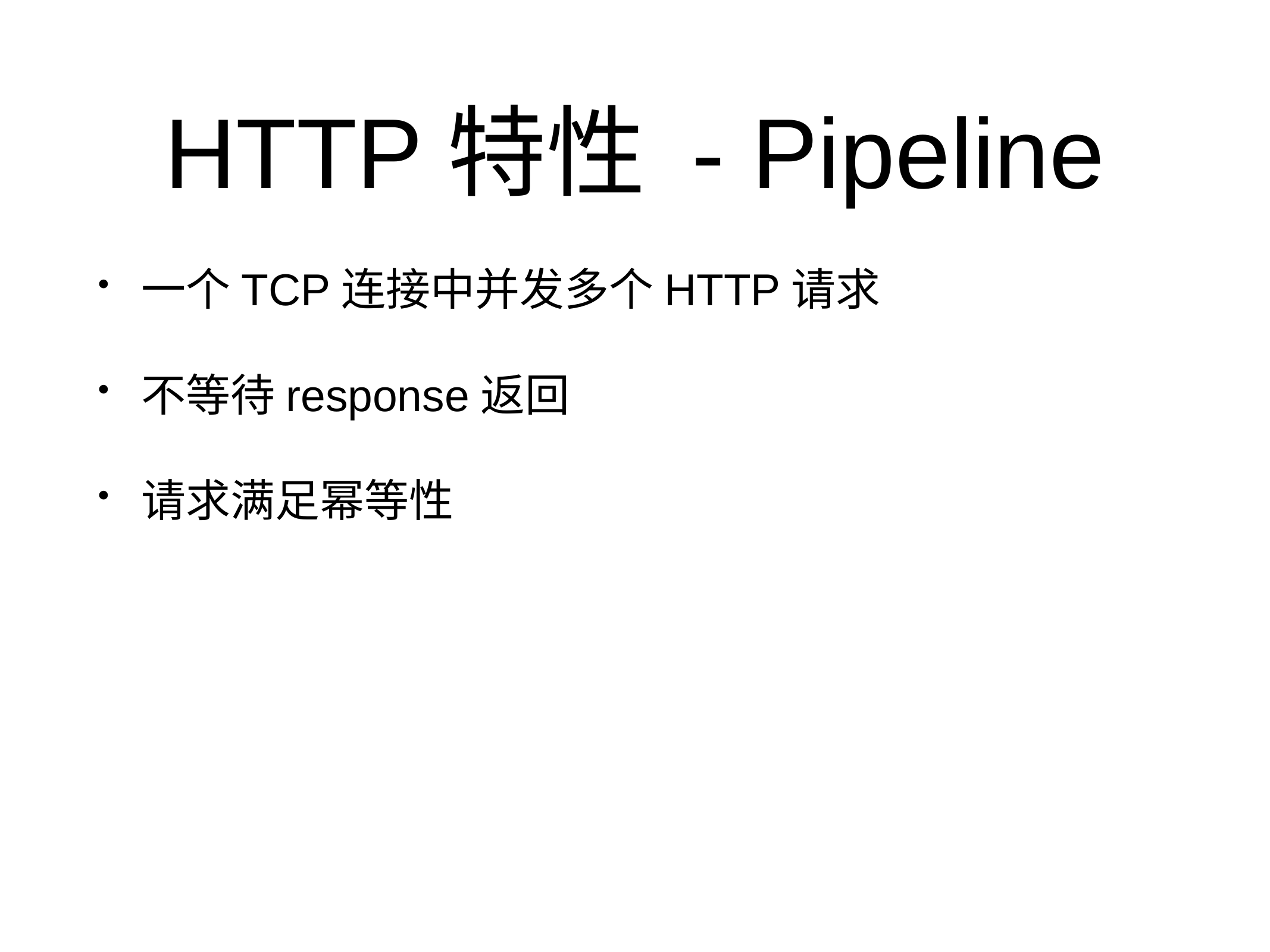

# HTTP特性 - Pipeline
一个TCP连接中并发多个HTTP请求
不等待response返回
请求满足幂等性